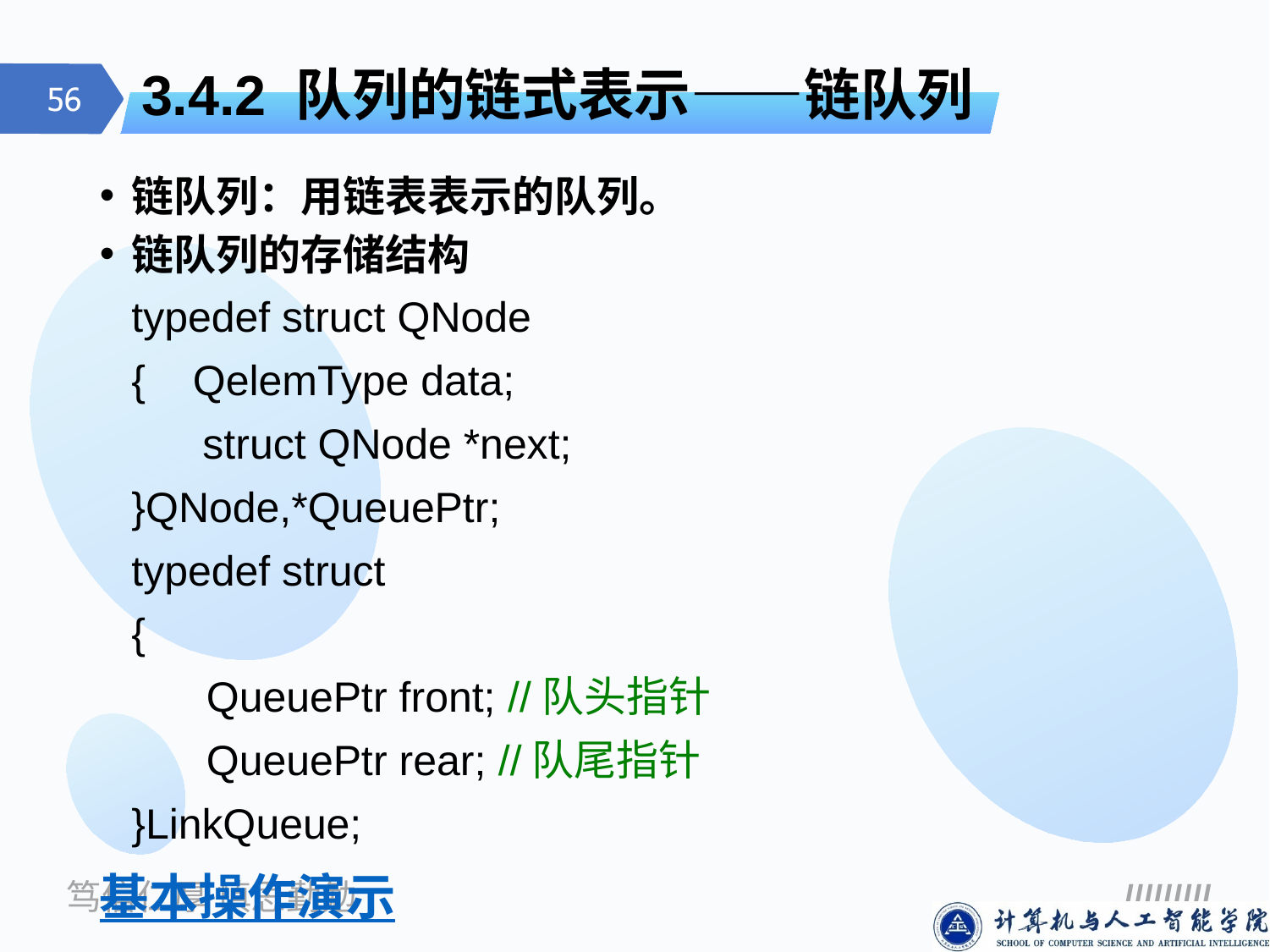

# 3.4.2 队列的链式表示——链队列
链队列：用链表表示的队列。
链队列的存储结构
	typedef struct QNode
	{    QelemType data;
  	      struct QNode *next;
	}QNode,*QueuePtr;
	typedef struct
	{
         QueuePtr front; //队头指针
         QueuePtr rear; //队尾指针
	}LinkQueue;
基本操作演示